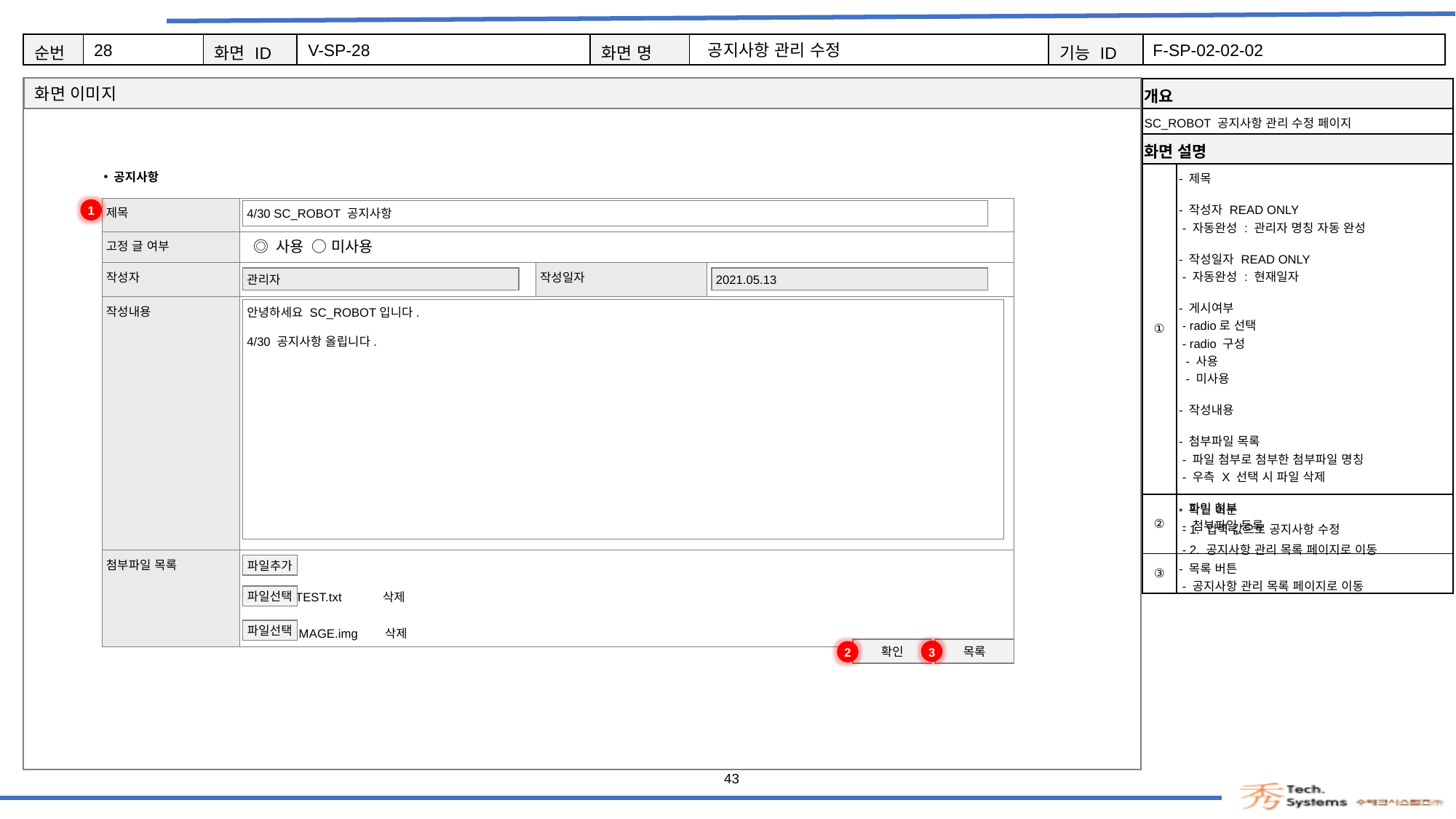

28
V-SP-28
공지사항 관리 수정
F-SP-02-02-02
| 개요 |  |
| --- | --- |
| SC\_ROBOT 공지사항 관리 수정 페이지 |  |
| 화면 설명 | Description |
| ① | - 제목 - 작성자 READ ONLY - 자동완성 : 관리자 명칭 자동 완성 - 작성일자 READ ONLY - 자동완성 : 현재일자 - 게시여부 - radio로 선택 - radio 구성 - 사용 - 미사용 - 작성내용 - 첨부파일 목록 - 파일 첨부로 첨부한 첨부파일 명칭 - 우측 X 선택 시 파일 삭제 - 파일 첨부 - 첨부파일 등록 |
| ② | - 확인 버튼 - 1. 입력 값으로 공지사항 수정 - 2. 공지사항 관리 목록 페이지로 이동 |
| ③ | - 목록 버튼 - 공지사항 관리 목록 페이지로 이동 |
공지사항
| 제목 | 4/8 결제 서비스 점검 |  |  |
| --- | --- | --- | --- |
| 고정 글 여부 |  |  |  |
| 작성자 |  | 작성일자 | 2021.04.08 |
| 작성내용 | 안녕하세요 SCROBOT입니다 . 결제 서비스 점검이 있었습니다. |  |  |
| 첨부파일 목록 | TEST.txt 삭제 IMAGE.img 삭제 |  |  |
1

4/30 SC_ROBOT 공지사항
◎ 사용  ○ 미사용
2021.05.13
관리자
안녕하세요 SC_ROBOT입니다.

4/30 공지사항 올립니다.

파일추가
파일선택
파일선택
확인
3

목록
2